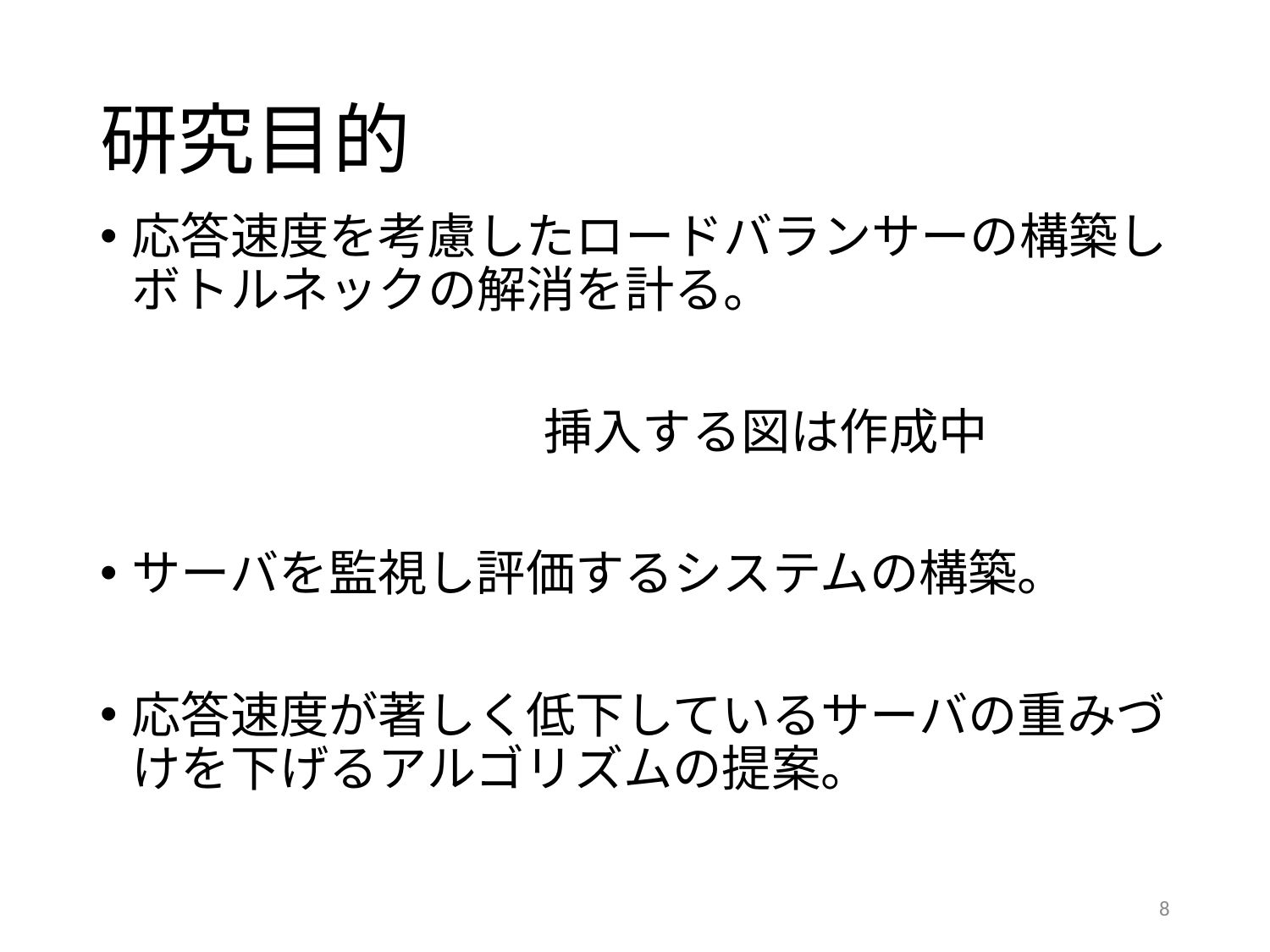

# 研究目的
応答速度を考慮したロードバランサーの構築し
ボトルネックの解消を計る。

　　　　　　　　　挿入する図は作成中

サーバを監視し評価するシステムの構築。

応答速度が著しく低下しているサーバの重みづけを下げるアルゴリズムの提案。

8